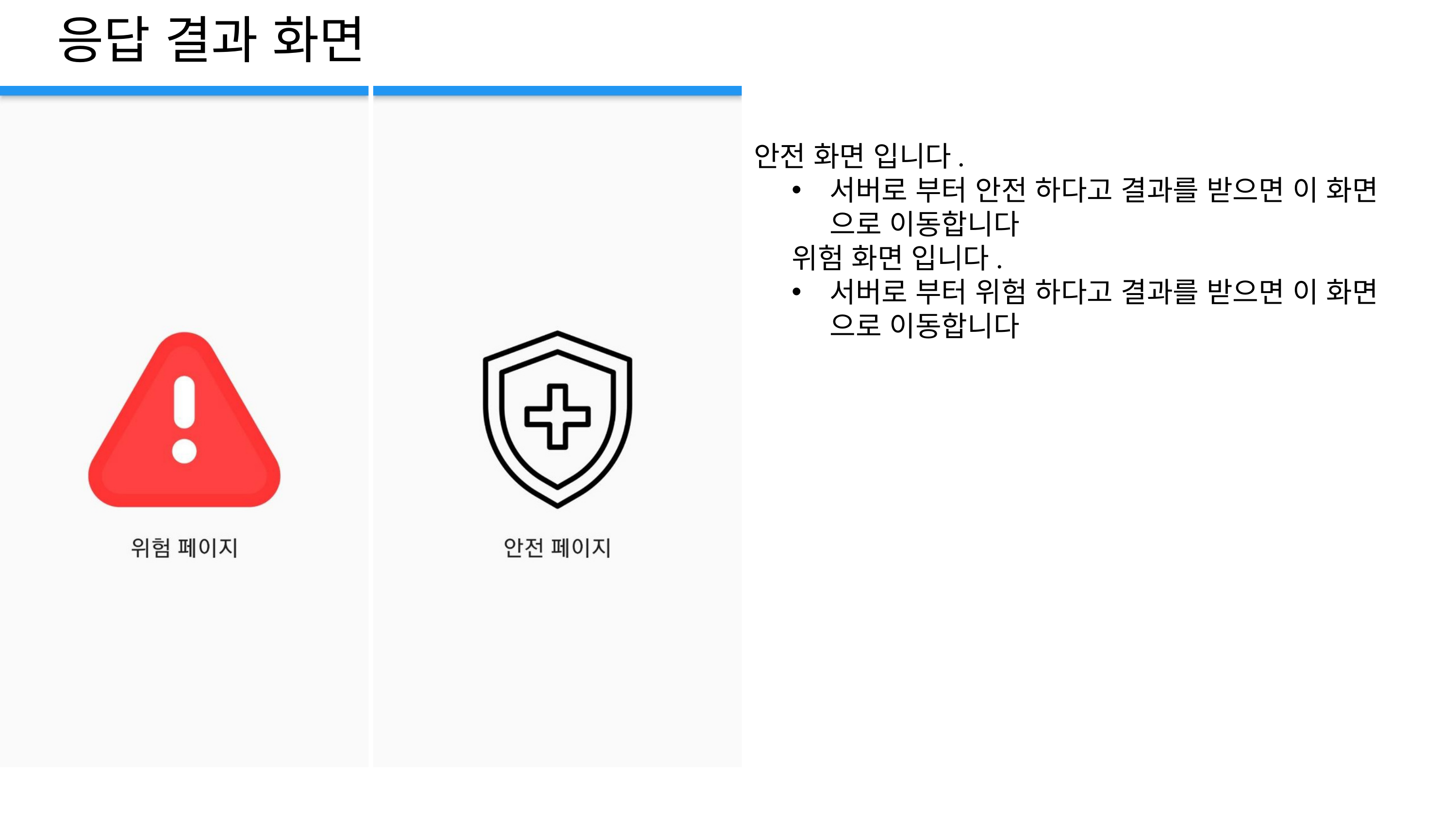

응답 결과 화면

안전 화면 입니다.
서버로 부터 안전 하다고 결과를 받으면 이 화면 으로 이동합니다
위험 화면 입니다.
서버로 부터 위험 하다고 결과를 받으면 이 화면 으로 이동합니다